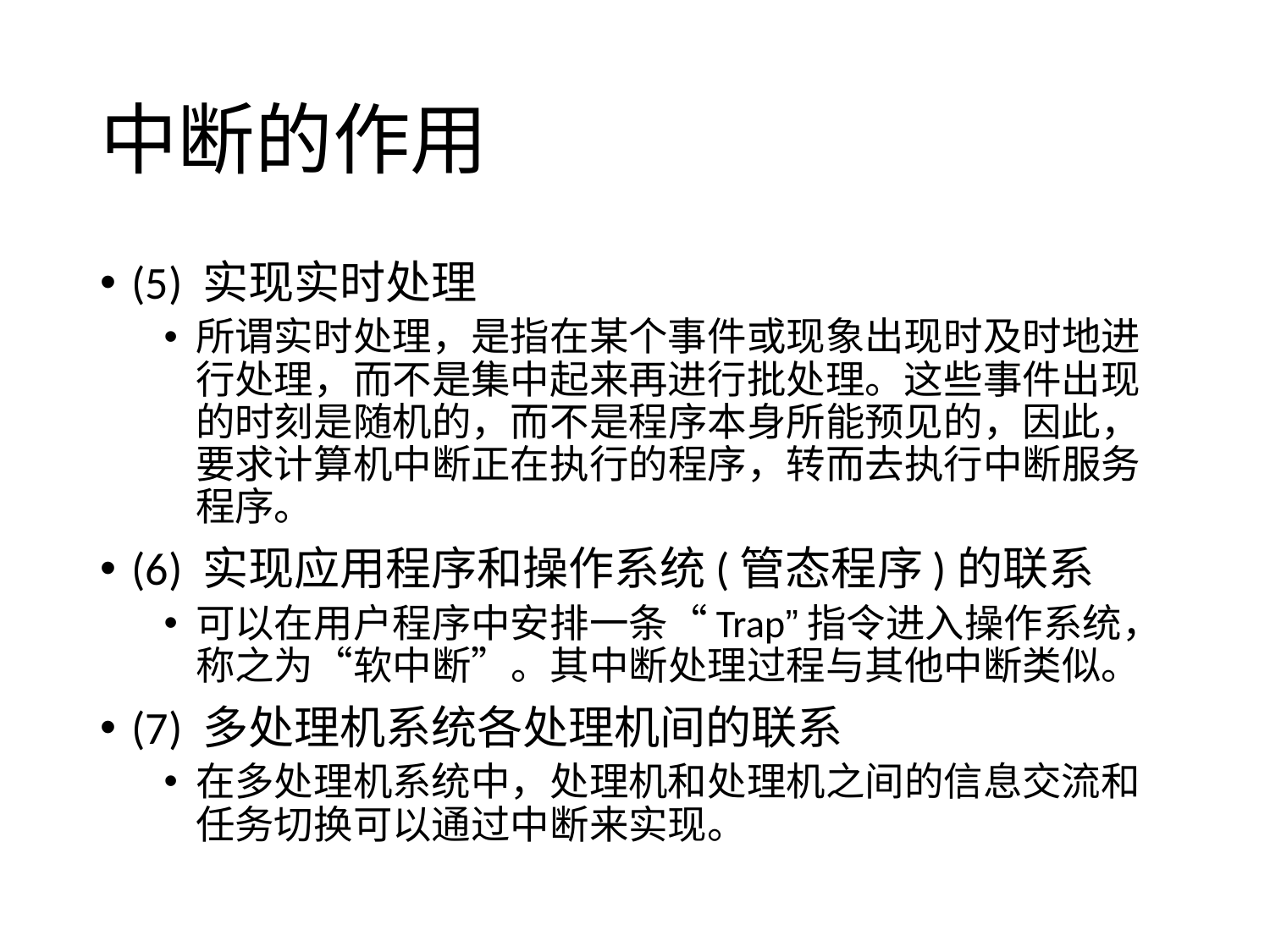

# 中断的作用
(5) 实现实时处理
所谓实时处理，是指在某个事件或现象出现时及时地进行处理，而不是集中起来再进行批处理。这些事件出现的时刻是随机的，而不是程序本身所能预见的，因此，要求计算机中断正在执行的程序，转而去执行中断服务程序。
(6) 实现应用程序和操作系统(管态程序)的联系
可以在用户程序中安排一条“Trap”指令进入操作系统，称之为“软中断”。其中断处理过程与其他中断类似。
(7) 多处理机系统各处理机间的联系
在多处理机系统中，处理机和处理机之间的信息交流和任务切换可以通过中断来实现。